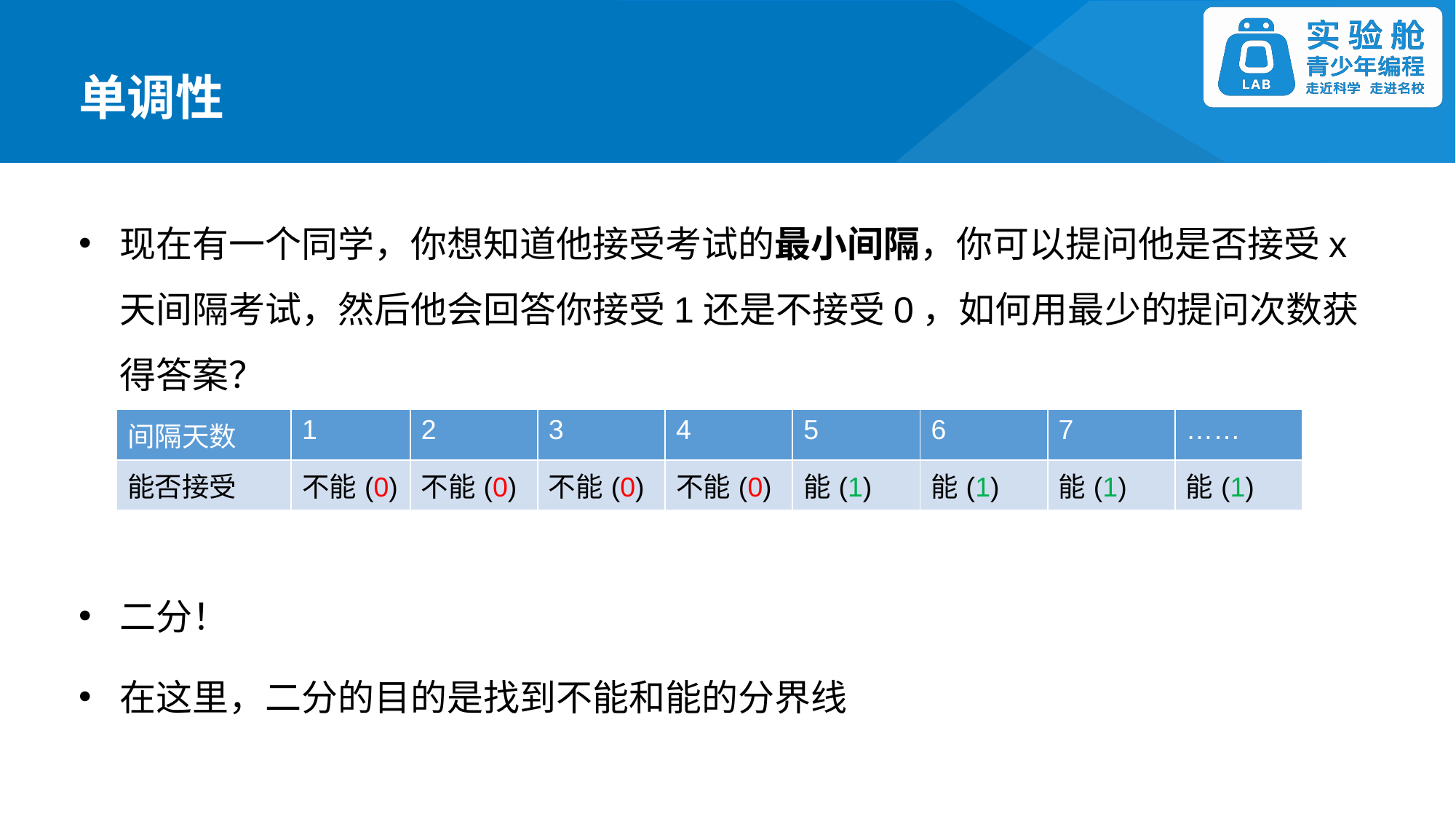

单调性
现在有一个同学，你想知道他接受考试的最小间隔，你可以提问他是否接受x天间隔考试，然后他会回答你接受1还是不接受0，如何用最少的提问次数获得答案？

二分！
在这里，二分的目的是找到不能和能的分界线
| 间隔天数 | 1 | 2 | 3 | 4 | 5 | 6 | 7 | …… |
| --- | --- | --- | --- | --- | --- | --- | --- | --- |
| 能否接受 | 不能(0) | 不能(0) | 不能(0) | 不能(0) | 能(1) | 能(1) | 能(1) | 能(1) |